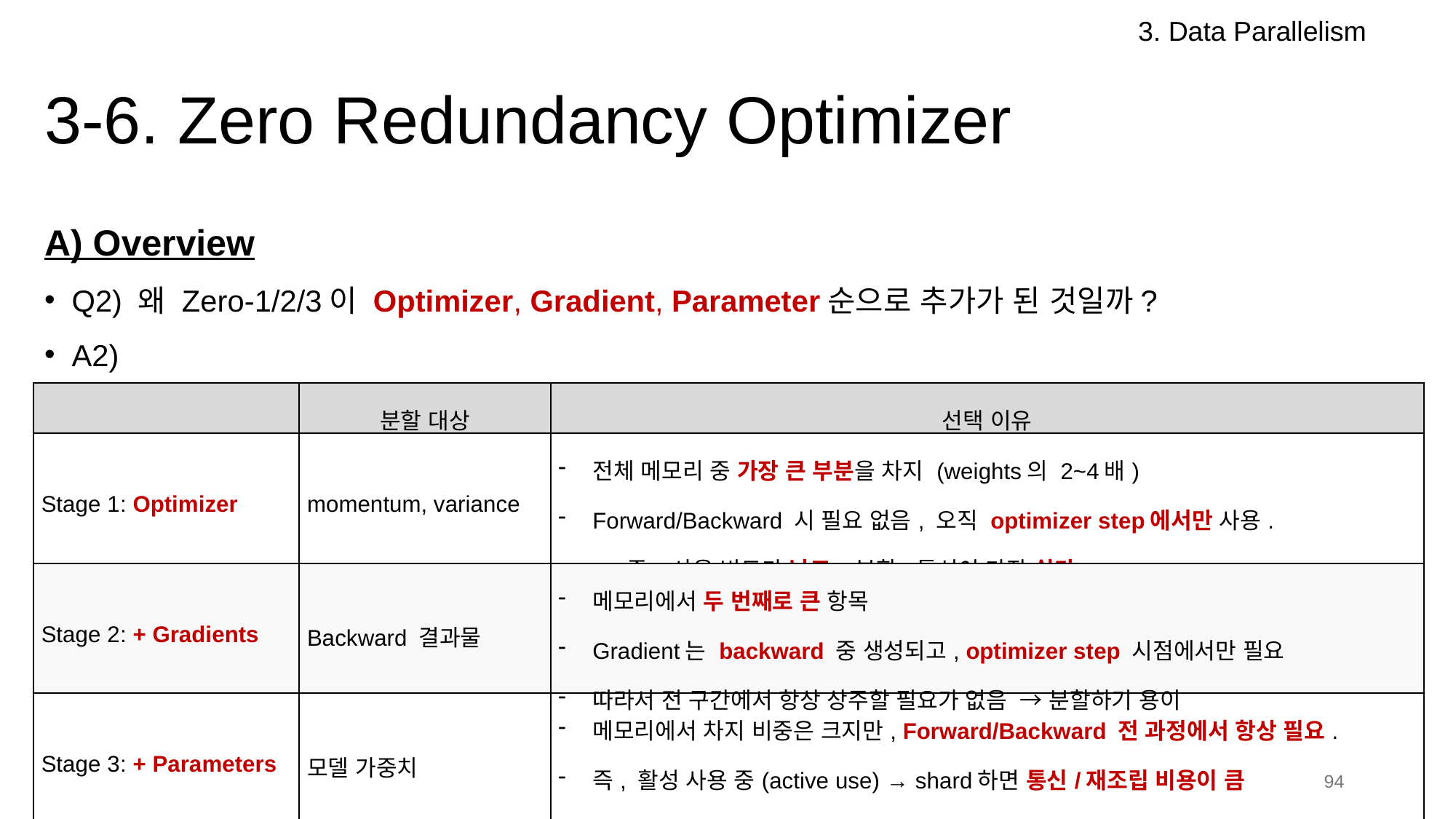

3. Data Parallelism
# 3-6. Zero Redundancy Optimizer
A) Overview
Q2) 왜 Zero-1/2/3이 Optimizer, Gradient, Parameter순으로 추가가 된 것일까?
A2)
|  | 분할 대상 | 선택 이유 |
| --- | --- | --- |
| Stage 1: Optimizer | momentum, variance | 전체 메모리 중 가장 큰 부분을 차지 (weights의 2~4배) Forward/Backward 시 필요 없음, 오직 optimizer step에서만 사용. → 즉, 사용 빈도가 낮고, 분할·통신이 가장 쉽다. |
| Stage 2: + Gradients | Backward 결과물 | 메모리에서 두 번째로 큰 항목 Gradient는 backward 중 생성되고, optimizer step 시점에서만 필요 따라서 전 구간에서 항상 상주할 필요가 없음 → 분할하기 용이 |
| Stage 3: + Parameters | 모델 가중치 | 메모리에서 차지 비중은 크지만, Forward/Backward 전 과정에서 항상 필요. 즉, 활성 사용 중(active use) → shard하면 통신/재조립 비용이 큼 → 마지막 단계에서야 시도 가능 |
94